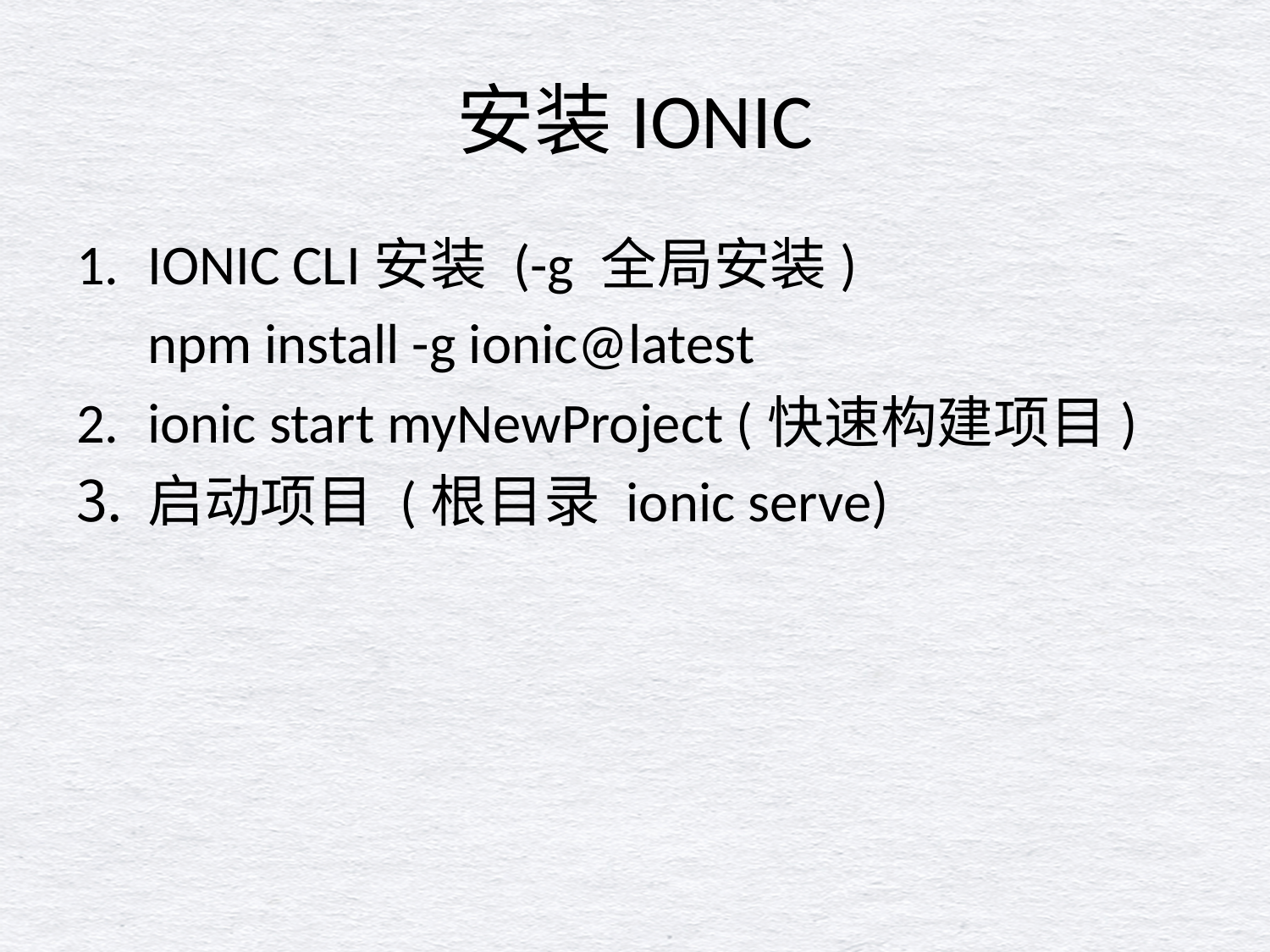

# 安装IONIC
IONIC CLI安装 (-g 全局安装)
   	npm install -g ionic@latest
ionic start myNewProject (快速构建项目)
启动项目 (根目录 ionic serve)